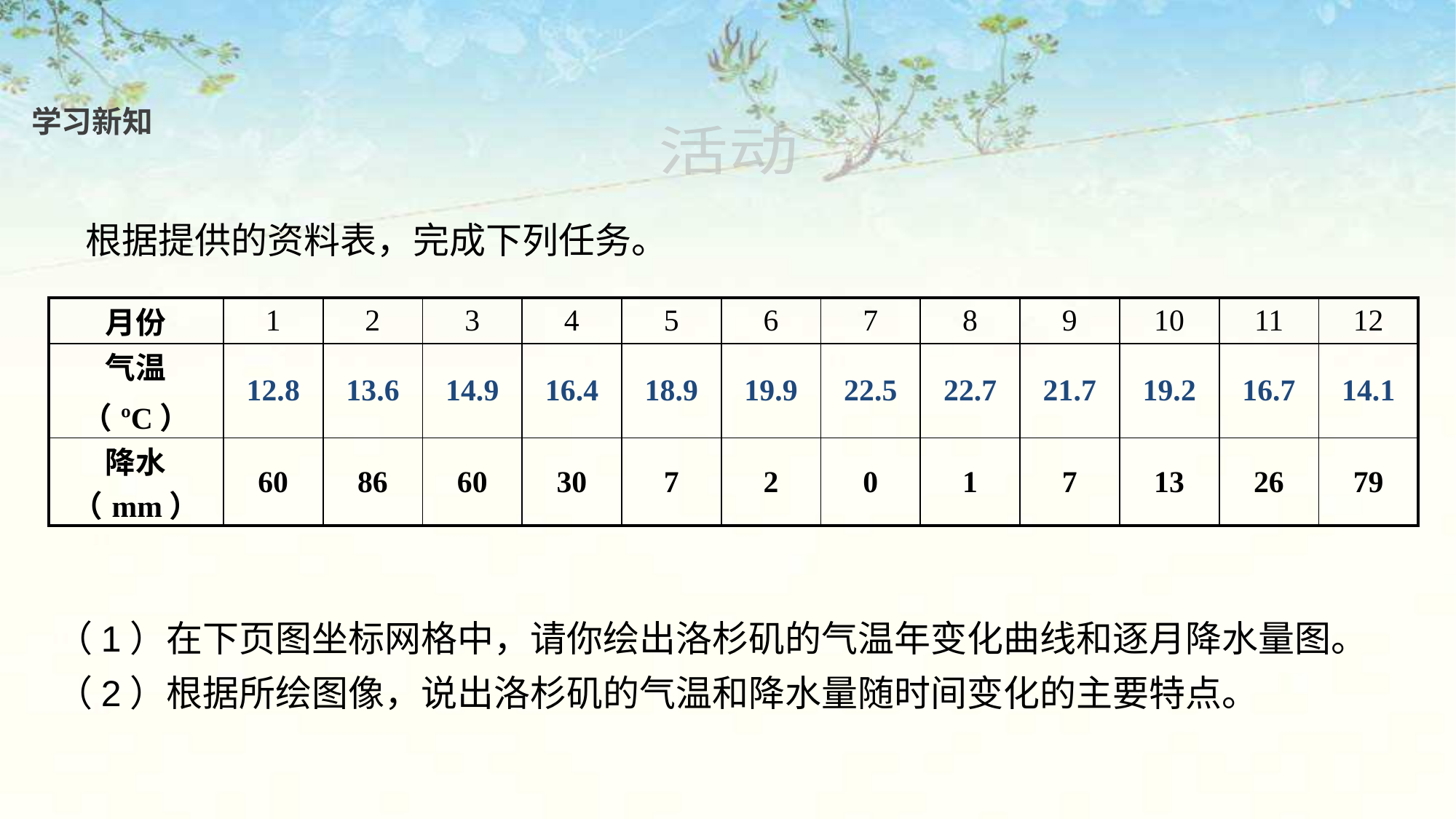

学习新知
活动
根据提供的资料表，完成下列任务。
| 月份 | 1 | 2 | 3 | 4 | 5 | 6 | 7 | 8 | 9 | 10 | 11 | 12 |
| --- | --- | --- | --- | --- | --- | --- | --- | --- | --- | --- | --- | --- |
| 气温 （ºC） | 12.8 | 13.6 | 14.9 | 16.4 | 18.9 | 19.9 | 22.5 | 22.7 | 21.7 | 19.2 | 16.7 | 14.1 |
| 降水（mm） | 60 | 86 | 60 | 30 | 7 | 2 | 0 | 1 | 7 | 13 | 26 | 79 |
（1）在下页图坐标网格中，请你绘出洛杉矶的气温年变化曲线和逐月降水量图。
（2）根据所绘图像，说出洛杉矶的气温和降水量随时间变化的主要特点。